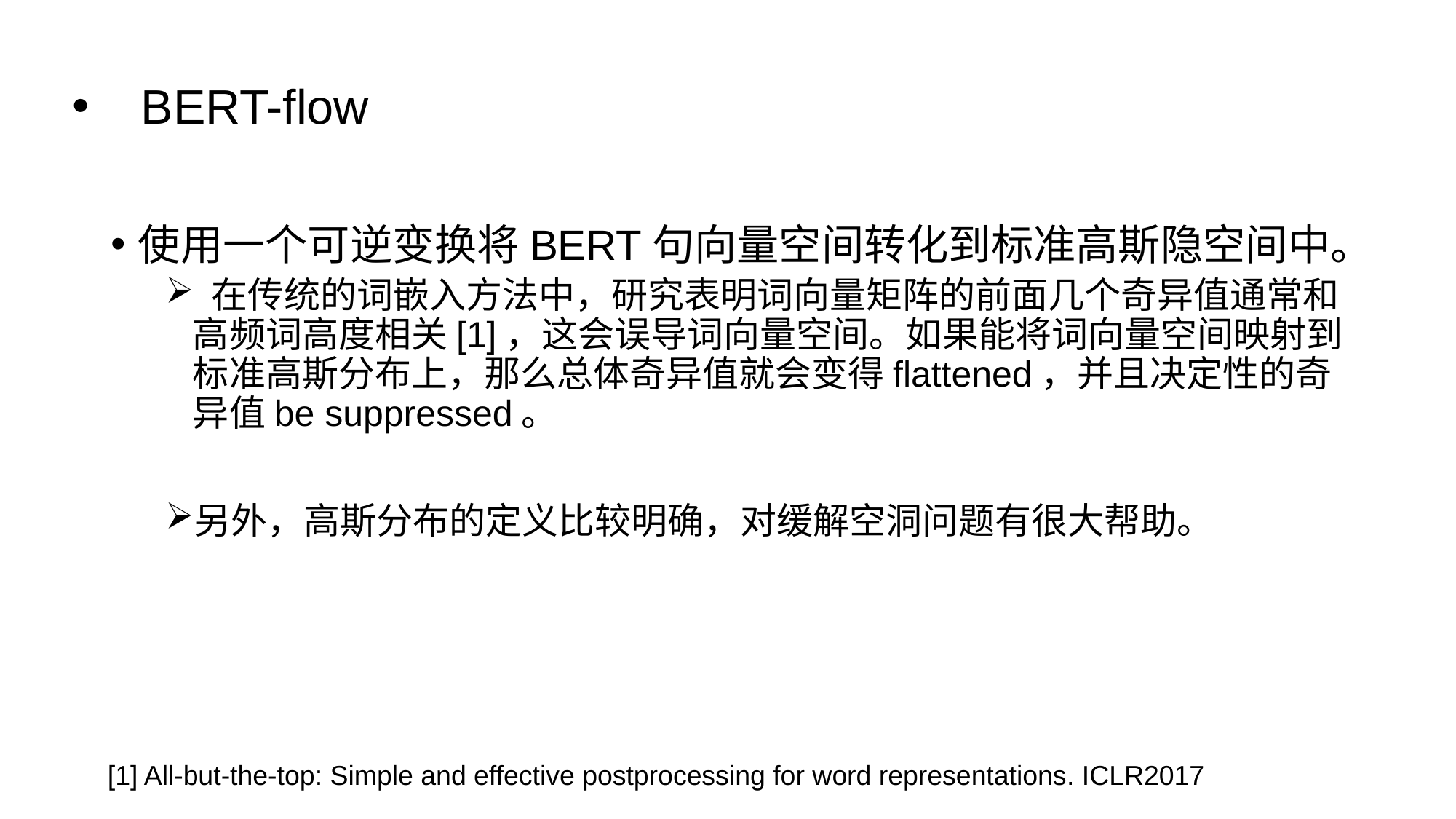

# BERT-flow
使用一个可逆变换将BERT句向量空间转化到标准高斯隐空间中。
 在传统的词嵌入方法中，研究表明词向量矩阵的前面几个奇异值通常和高频词高度相关[1]，这会误导词向量空间。如果能将词向量空间映射到标准高斯分布上，那么总体奇异值就会变得flattened，并且决定性的奇异值be suppressed。

另外，高斯分布的定义比较明确，对缓解空洞问题有很大帮助。
[1] All-but-the-top: Simple and effective postprocessing for word representations. ICLR2017